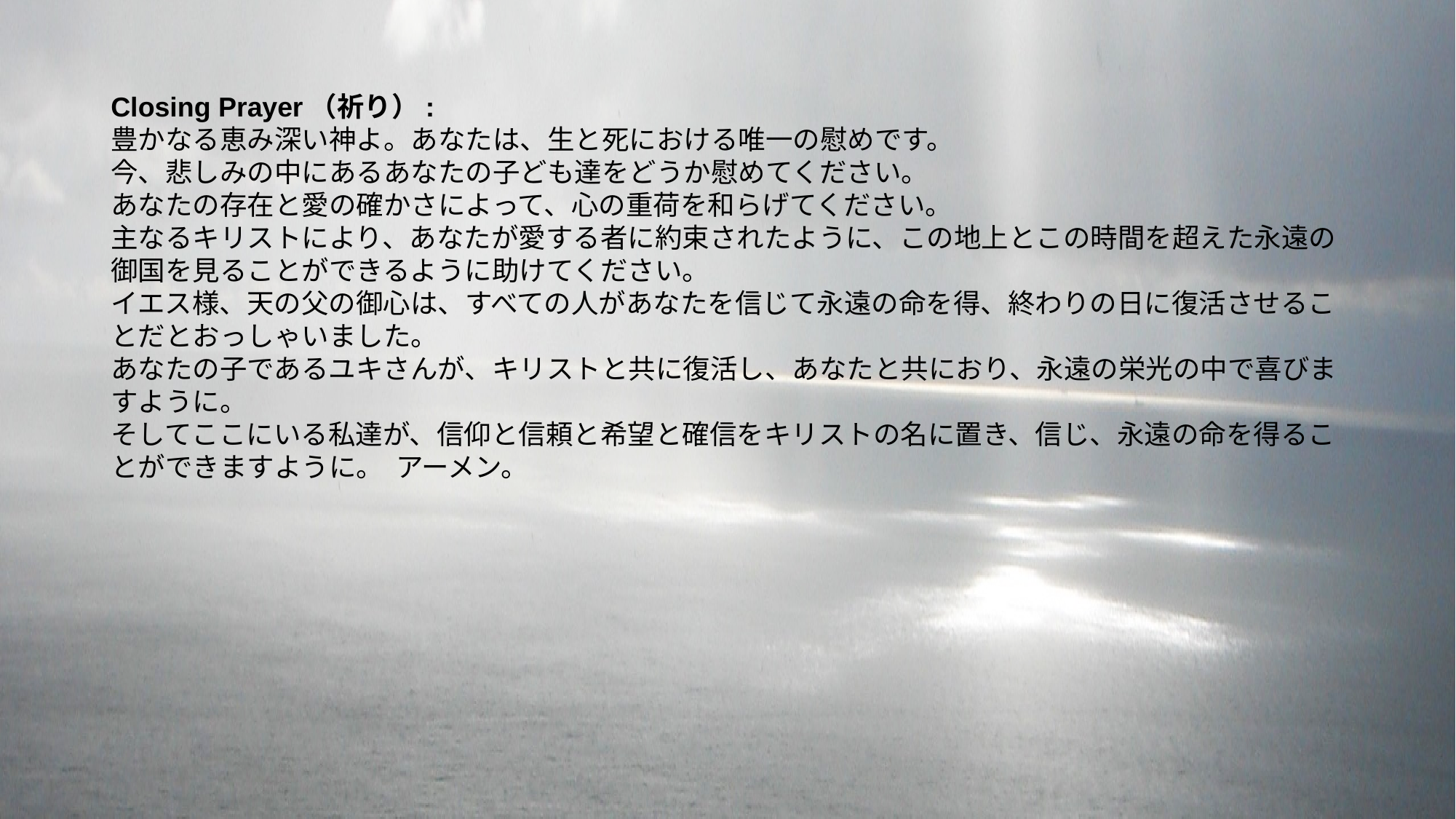

Closing Prayer（祈り）:
豊かなる恵み深い神よ。あなたは、生と死における唯一の慰めです。
今、悲しみの中にあるあなたの子ども達をどうか慰めてください。
あなたの存在と愛の確かさによって、心の重荷を和らげてください。
主なるキリストにより、あなたが愛する者に約束されたように、この地上とこの時間を超えた永遠の御国を見ることができるように助けてください。
イエス様、天の父の御心は、すべての人があなたを信じて永遠の命を得、終わりの日に復活させることだとおっしゃいました。
あなたの子であるユキさんが、キリストと共に復活し、あなたと共におり、永遠の栄光の中で喜びますように。
そしてここにいる私達が、信仰と信頼と希望と確信をキリストの名に置き、信じ、永遠の命を得ることができますように。  アーメン。